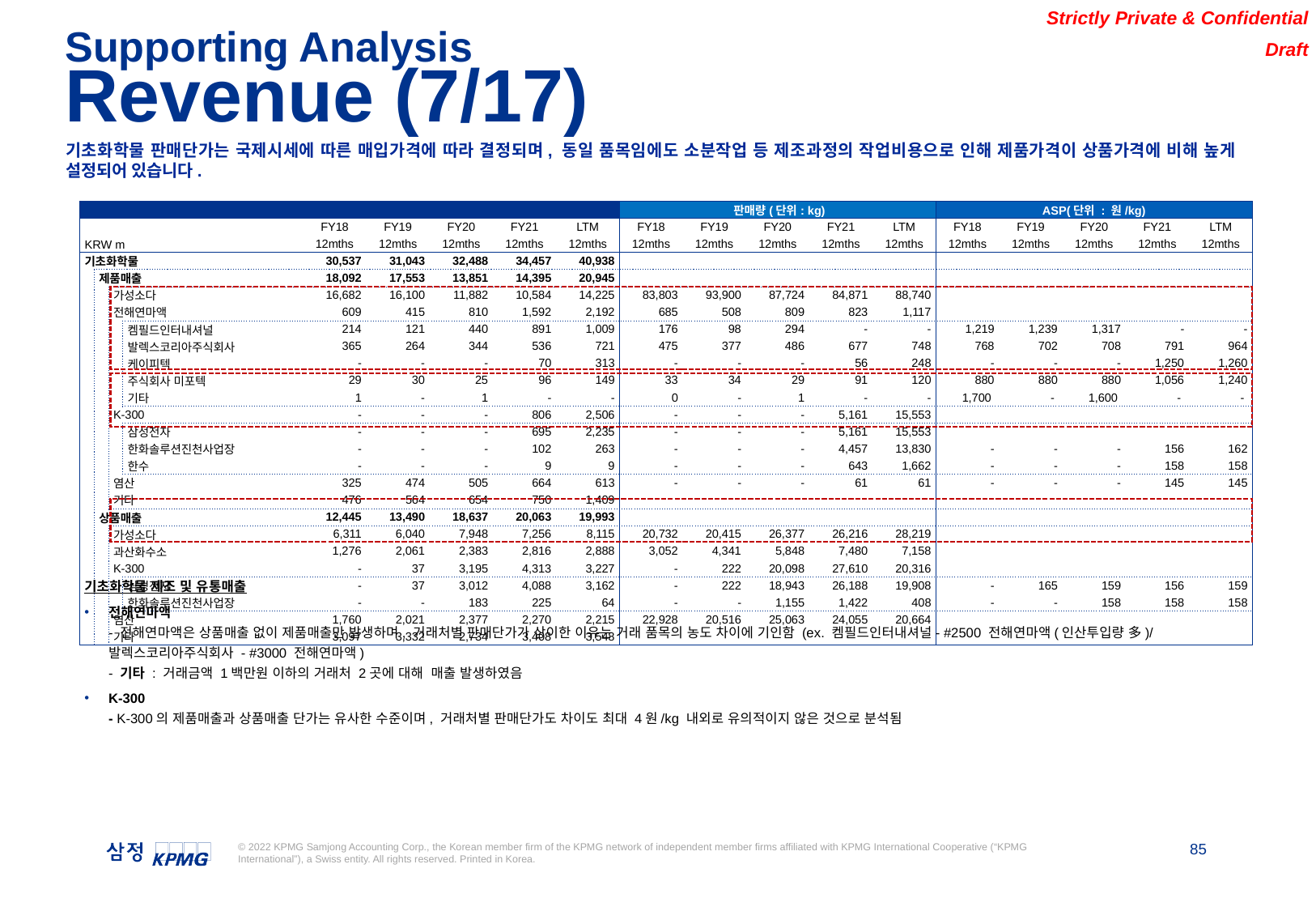

Supporting Analysis
Revenue (7/17)
기초화학물 판매단가는 국제시세에 따른 매입가격에 따라 결정되며, 동일 품목임에도 소분작업 등 제조과정의 작업비용으로 인해 제품가격이 상품가격에 비해 높게 설정되어 있습니다.
|  |  |  |  |  |  |  |  |  |  | 판매량(단위: kg) |  |  |  |  | ASP(단위 : 원/kg) |  |  |  |  |
| --- | --- | --- | --- | --- | --- | --- | --- | --- | --- | --- | --- | --- | --- | --- | --- | --- | --- | --- | --- |
|  |  |  |  |  | FY18 | FY19 | FY20 | FY21 | LTM | FY18 | FY19 | FY20 | FY21 | LTM | FY18 | FY19 | FY20 | FY21 | LTM |
| KRW m |  |  |  |  | 12mths | 12mths | 12mths | 12mths | 12mths | 12mths | 12mths | 12mths | 12mths | 12mths | 12mths | 12mths | 12mths | 12mths | 12mths |
| 기초화학물 |  |  |  |  | 30,537 | 31,043 | 32,488 | 34,457 | 40,938 |  |  |  |  |  |  |  |  |  |  |
|  | 제품매출 |  |  |  | 18,092 | 17,553 | 13,851 | 14,395 | 20,945 |  |  |  |  |  |  |  |  |  |  |
|  |  | 가성소다 |  |  | 16,682 | 16,100 | 11,882 | 10,584 | 14,225 | 83,803 | 93,900 | 87,724 | 84,871 | 88,740 |  |  |  |  |  |
|  |  | 전해연마액 |  |  | 609 | 415 | 810 | 1,592 | 2,192 | 685 | 508 | 809 | 823 | 1,117 |  |  |  |  |  |
|  |  |  | 켐필드인터내셔널 | (주)켐필드인터내셔널 | 214 | 121 | 440 | 891 | 1,009 | 176 | 98 | 294 | - | - | 1,219 | 1,239 | 1,317 | - | - |
|  |  |  | 발렉스코리아주식회사 | 발렉스코리아주식회사 | 365 | 264 | 344 | 536 | 721 | 475 | 377 | 486 | 677 | 748 | 768 | 702 | 708 | 791 | 964 |
|  |  |  | 케이피텍 | (주)케이피텍 | - | - | - | 70 | 313 | - | - | - | 56 | 248 | - | - | - | 1,250 | 1,260 |
|  |  |  | 주식회사 미포텍 | 주식회사 미포텍 | 29 | 30 | 25 | 96 | 149 | 33 | 34 | 29 | 91 | 120 | 880 | 880 | 880 | 1,056 | 1,240 |
|  |  |  | 기타 | 기타 | 1 | - | 1 | - | - | 0 | - | 1 | - | - | 1,700 | - | 1,600 | - | - |
|  |  | K-300 |  |  | - | - | - | 806 | 2,506 | - | - | - | 5,161 | 15,553 |  |  |  |  |  |
|  |  |  | 삼성전자 | 삼성전자(주) | - | - | - | 695 | 2,235 | - | - | - | 5,161 | 15,553 |  |  |  |  |  |
|  |  |  | 한화솔루션진천사업장 | 한화솔루션(주)진천사업장 | - | - | - | 102 | 263 | - | - | - | 4,457 | 13,830 | - | - | - | 156 | 162 |
|  |  |  | 한수 | (주)한수 | - | - | - | 9 | 9 | - | - | - | 643 | 1,662 | - | - | - | 158 | 158 |
|  |  | 염산 |  |  | 325 | 474 | 505 | 664 | 613 | - | - | - | 61 | 61 | - | - | - | 145 | 145 |
|  |  | 기타 |  |  | 476 | 564 | 654 | 750 | 1,409 |  |  |  |  |  |  |  |  |  |  |
|  | 상품매출 |  |  |  | 12,445 | 13,490 | 18,637 | 20,063 | 19,993 |  |  |  |  |  |  |  |  |  |  |
|  |  | 가성소다 |  |  | 6,311 | 6,040 | 7,948 | 7,256 | 8,115 | 20,732 | 20,415 | 26,377 | 26,216 | 28,219 |  |  |  |  |  |
|  |  | 과산화수소 |  |  | 1,276 | 2,061 | 2,383 | 2,816 | 2,888 | 3,052 | 4,341 | 5,848 | 7,480 | 7,158 |  |  |  |  |  |
|  |  | K-300 |  |  | - | 37 | 3,195 | 4,313 | 3,227 | - | 222 | 20,098 | 27,610 | 20,316 |  |  |  |  |  |
|  |  |  | 삼성전자 | 삼성전자(주) | - | 37 | 3,012 | 4,088 | 3,162 | - | 222 | 18,943 | 26,188 | 19,908 | - | 165 | 159 | 156 | 159 |
|  |  |  | 한화솔루션진천사업장 | 한화솔루션(주)진천사업장 | - | - | 183 | 225 | 64 | - | - | 1,155 | 1,422 | 408 | - | - | 158 | 158 | 158 |
|  |  | 염산 |  |  | 1,760 | 2,021 | 2,377 | 2,270 | 2,215 | 22,928 | 20,516 | 25,063 | 24,055 | 20,664 |  |  |  |  |  |
|  |  | 기타 |  |  | 3,097 | 3,332 | 2,734 | 3,408 | 3,548 |  |  |  |  |  |  |  |  |  |  |

기초화학물 제조 및 유통매출
전해연마액
- 전해연마액은 상품매출 없이 제품매출만 발생하며, 거래처별 판매단가가 상이한 이유는 거래 품목의 농도 차이에 기인함 (ex. 켐필드인터내셔널- #2500 전해연마액(인산투입량 多)/  발렉스코리아주식회사 - #3000 전해연마액)
- 기타 : 거래금액 1백만원 이하의 거래처 2곳에 대해  매출 발생하였음
K-300
- K-300의 제품매출과 상품매출 단가는 유사한 수준이며, 거래처별 판매단가도 차이도 최대 4원/kg 내외로 유의적이지 않은 것으로 분석됨